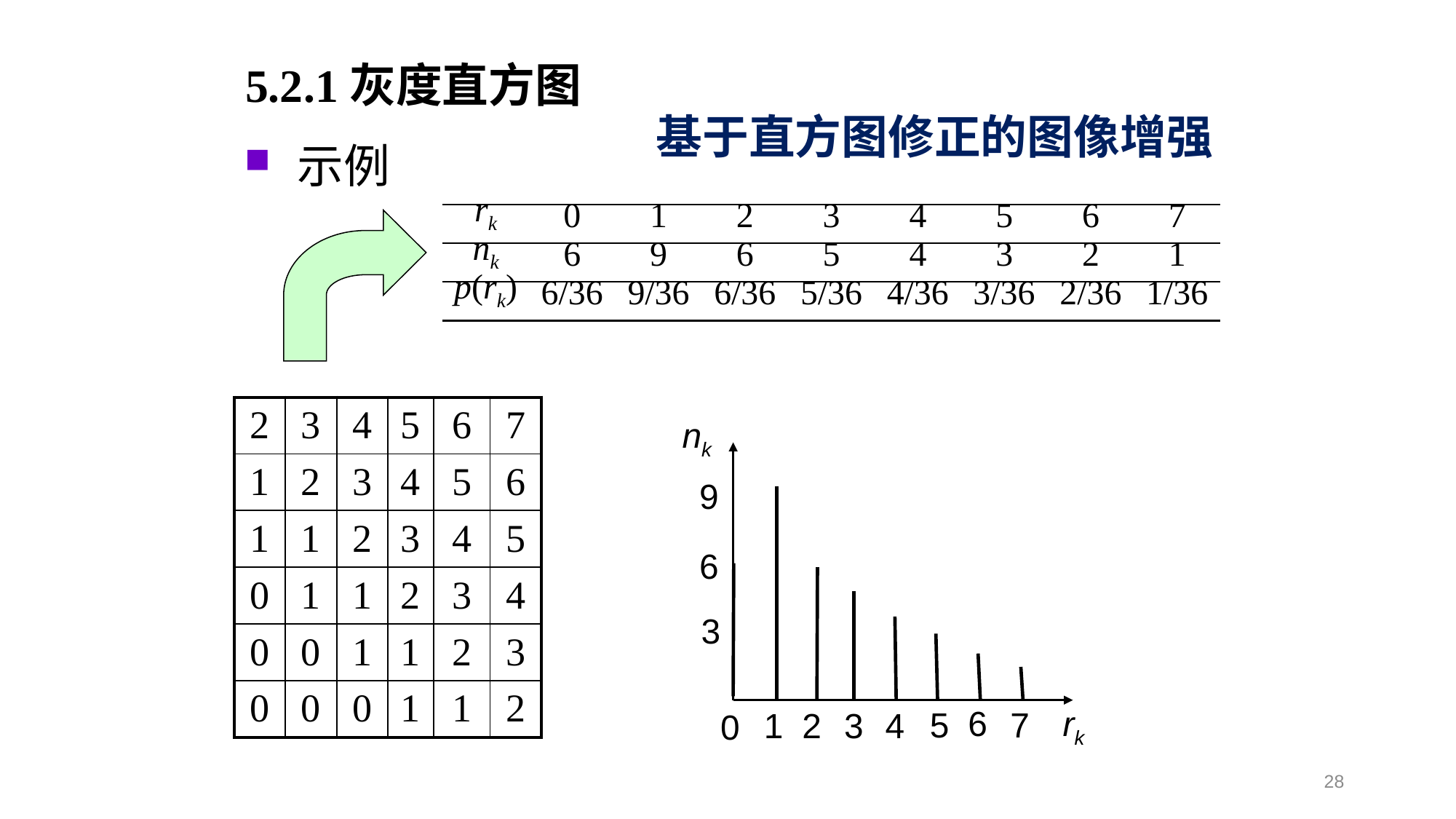

5.2.1灰度直方图
基于直方图修正的图像增强
示例
| rk | 0 | 1 | 2 | 3 | 4 | 5 | 6 | 7 |
| --- | --- | --- | --- | --- | --- | --- | --- | --- |
| nk | 6 | 9 | 6 | 5 | 4 | 3 | 2 | 1 |
| p(rk) | 6/36 | 9/36 | 6/36 | 5/36 | 4/36 | 3/36 | 2/36 | 1/36 |

| 2 | 3 | 4 | 5 | 6 | 7 |
| --- | --- | --- | --- | --- | --- |
| 1 | 2 | 3 | 4 | 5 | 6 |
| 1 | 1 | 2 | 3 | 4 | 5 |
| 0 | 1 | 1 | 2 | 3 | 4 |
| 0 | 0 | 1 | 1 | 2 | 3 |
| 0 | 0 | 0 | 1 | 1 | 2 |
 nk
 9
 6
 3
 6
 rk
 5
 7
 1
2
 3
 4
 0
28